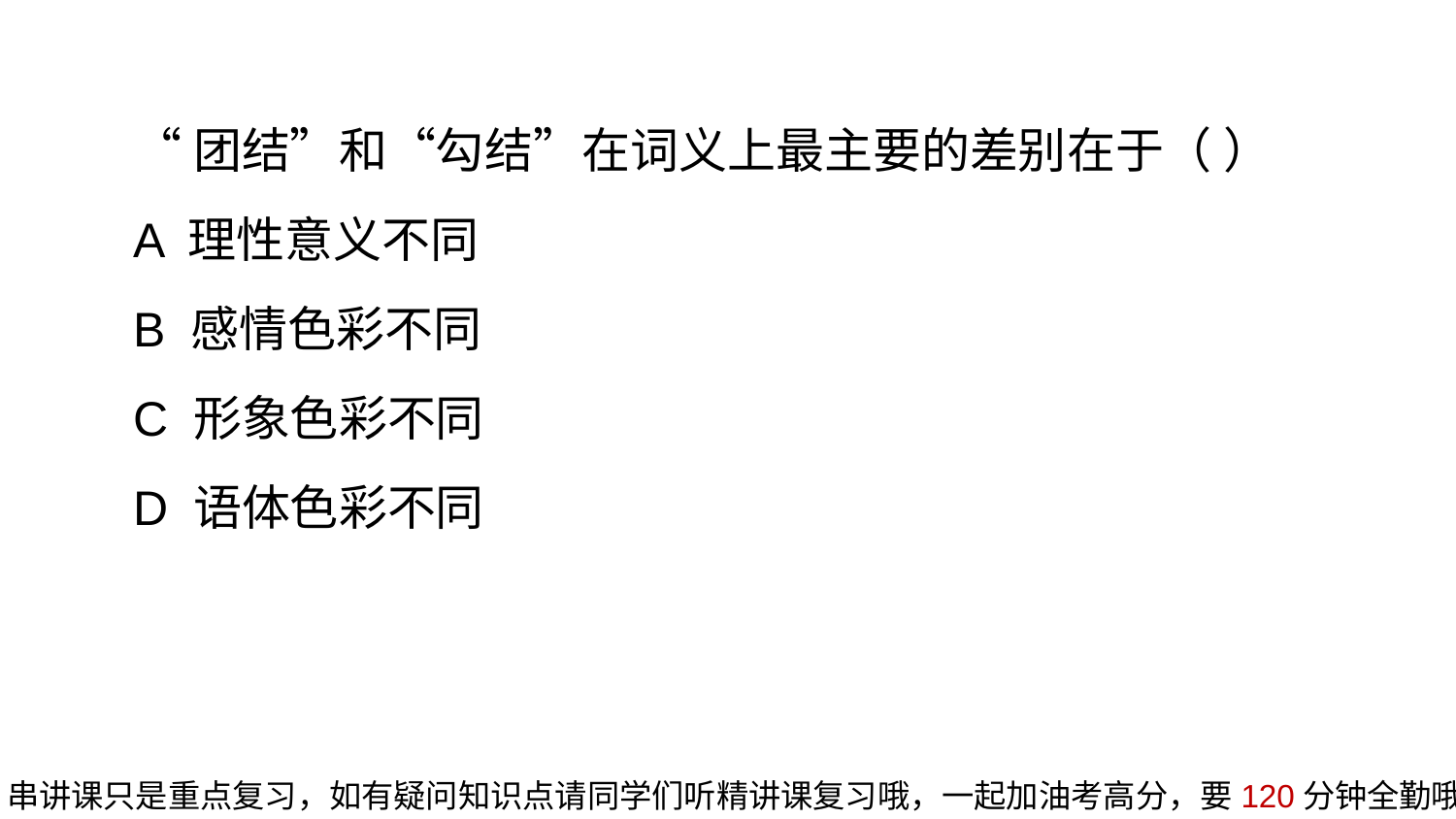

“团结”和“勾结”在词义上最主要的差别在于（ ）
A 理性意义不同
B 感情色彩不同
C 形象色彩不同
D 语体色彩不同